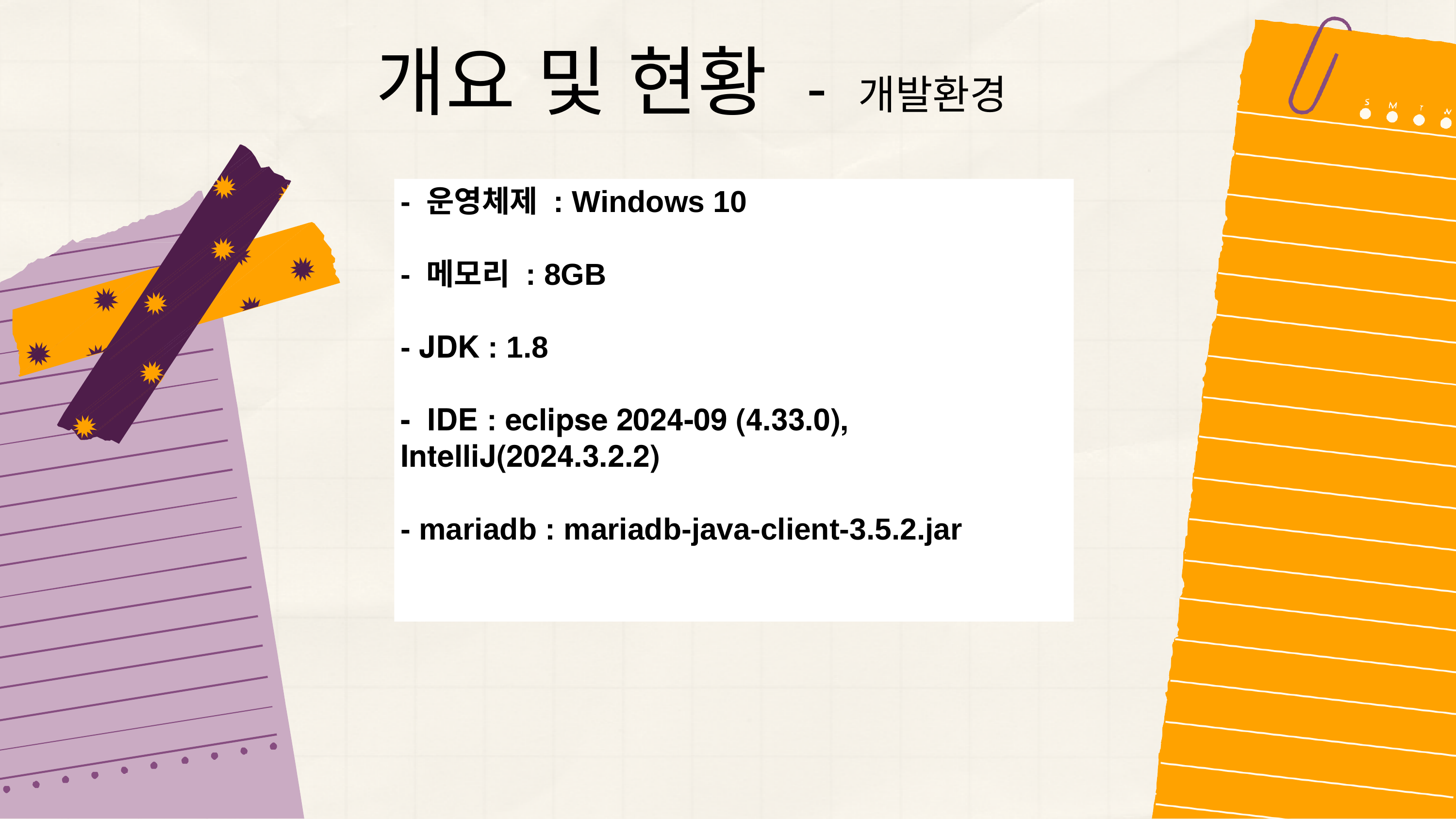

개요 및 현황 - 개발환경

- 운영체제 : Windows 10

- 메모리 : 8GB

- JDK : 1.8

-  IDE : eclipse 2024-09 (4.33.0), IntelliJ(2024.3.2.2)

- mariadb : mariadb-java-client-3.5.2.jar